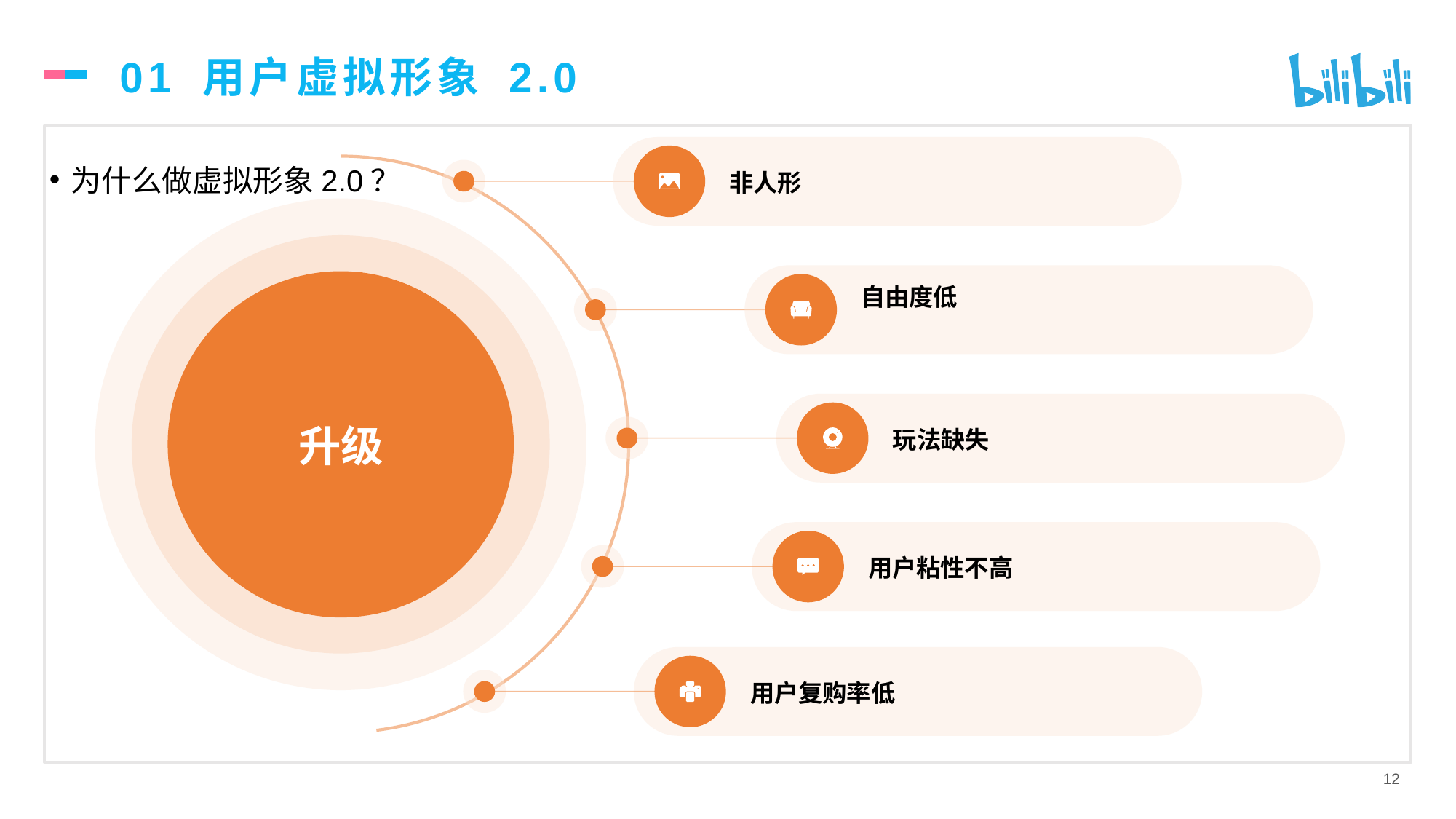

# 01 用户虚拟形象 2.0

非人形

自由度低

玩法缺失
升级

用户粘性不高

用户复购率低

为什么做虚拟形象2.0？